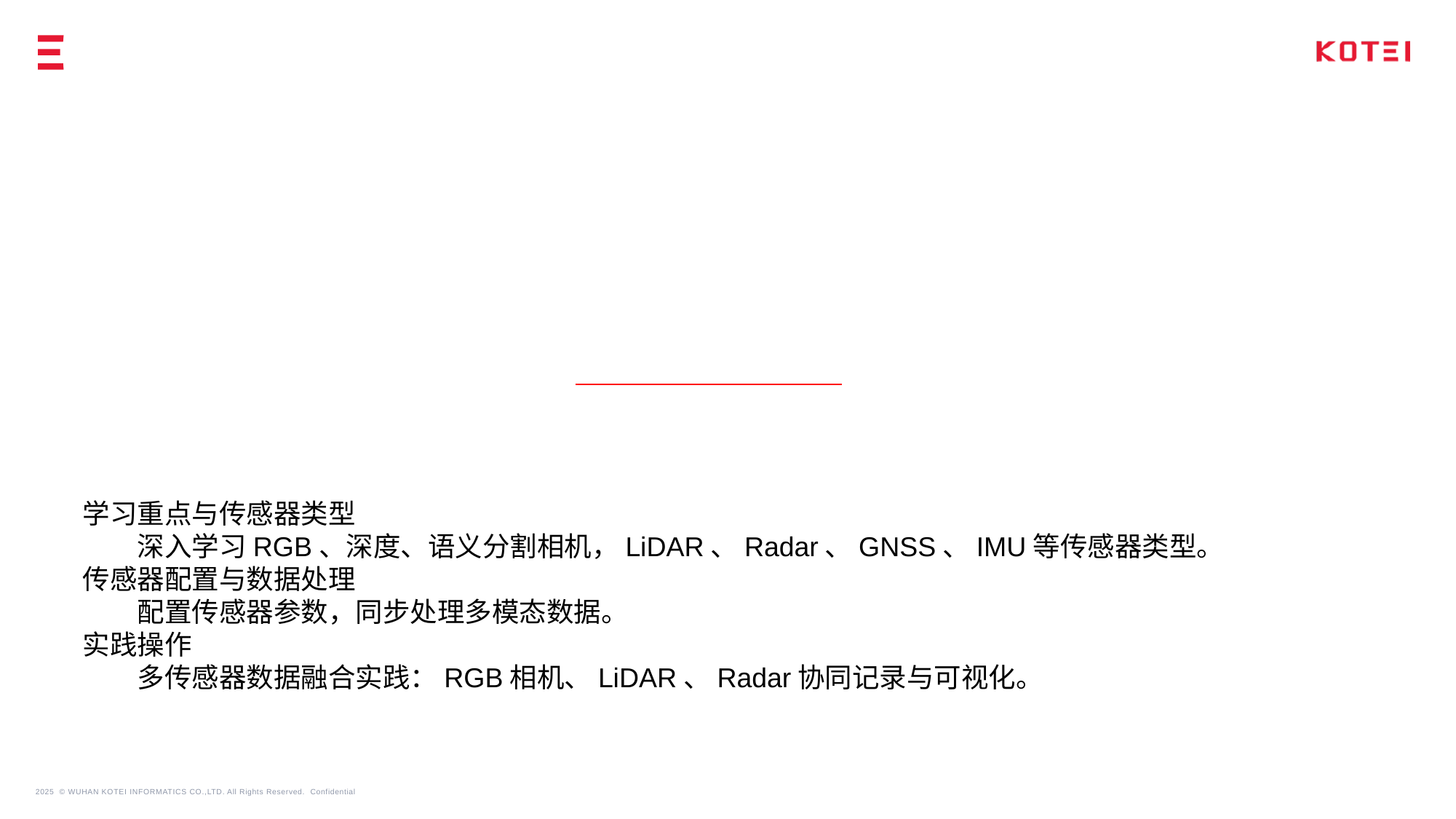

学习重点与传感器类型
深入学习RGB、深度、语义分割相机，LiDAR、Radar、GNSS、IMU等传感器类型。
传感器配置与数据处理
配置传感器参数，同步处理多模态数据。
实践操作
多传感器数据融合实践：RGB相机、LiDAR、Radar协同记录与可视化。